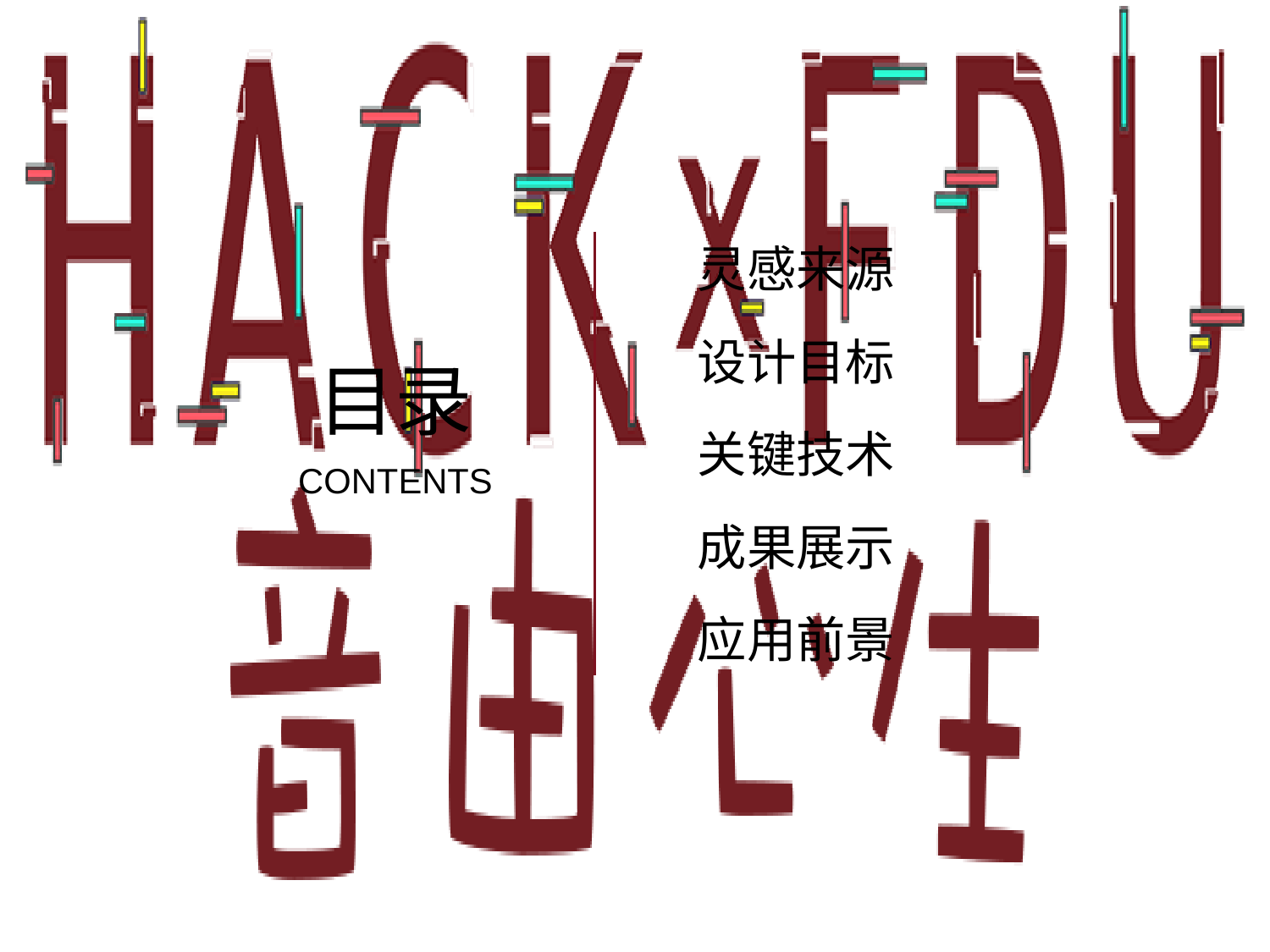

灵感来源
设计目标
目录
CONTENTS
关键技术
成果展示
应用前景